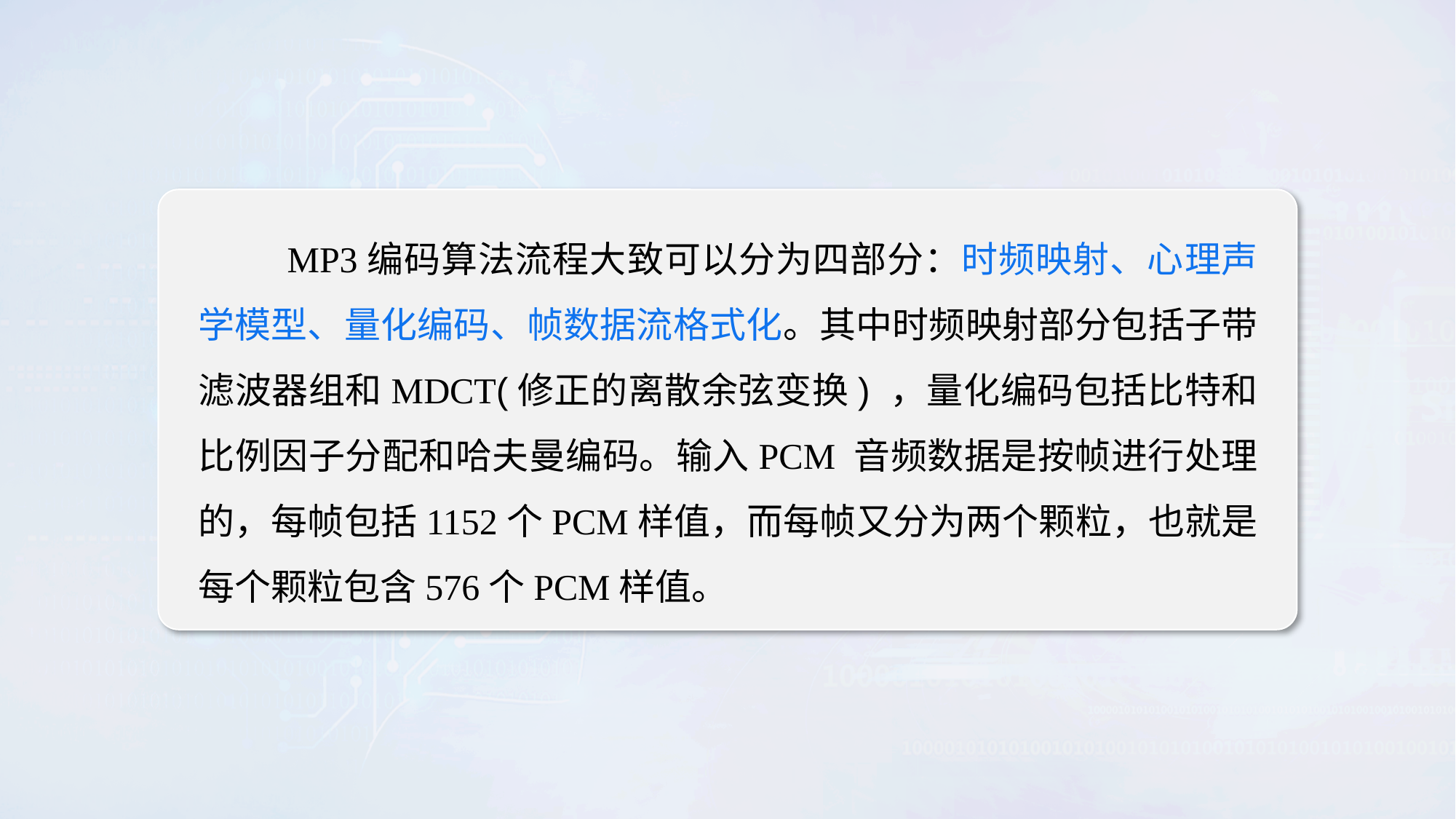

MP3编码算法流程大致可以分为四部分：时频映射、心理声学模型、量化编码、帧数据流格式化。其中时频映射部分包括子带滤波器组和MDCT(修正的离散余弦变换) ，量化编码包括比特和比例因子分配和哈夫曼编码。输入PCM 音频数据是按帧进行处理的，每帧包括1152个PCM样值，而每帧又分为两个颗粒，也就是每个颗粒包含576个PCM样值。